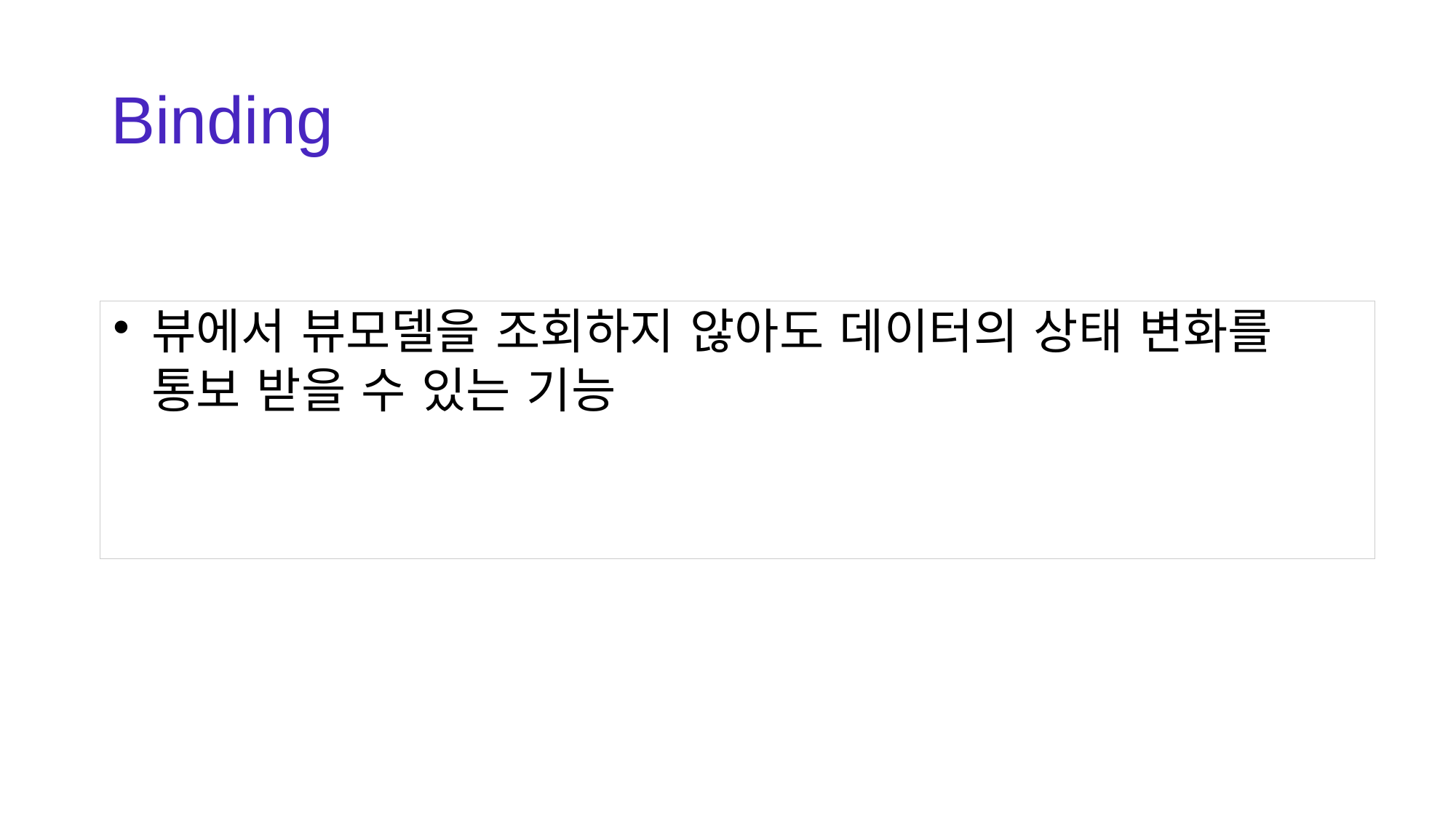

# Binding
뷰에서 뷰모델을 조회하지 않아도 데이터의 상태 변화를 통보 받을 수 있는 기능